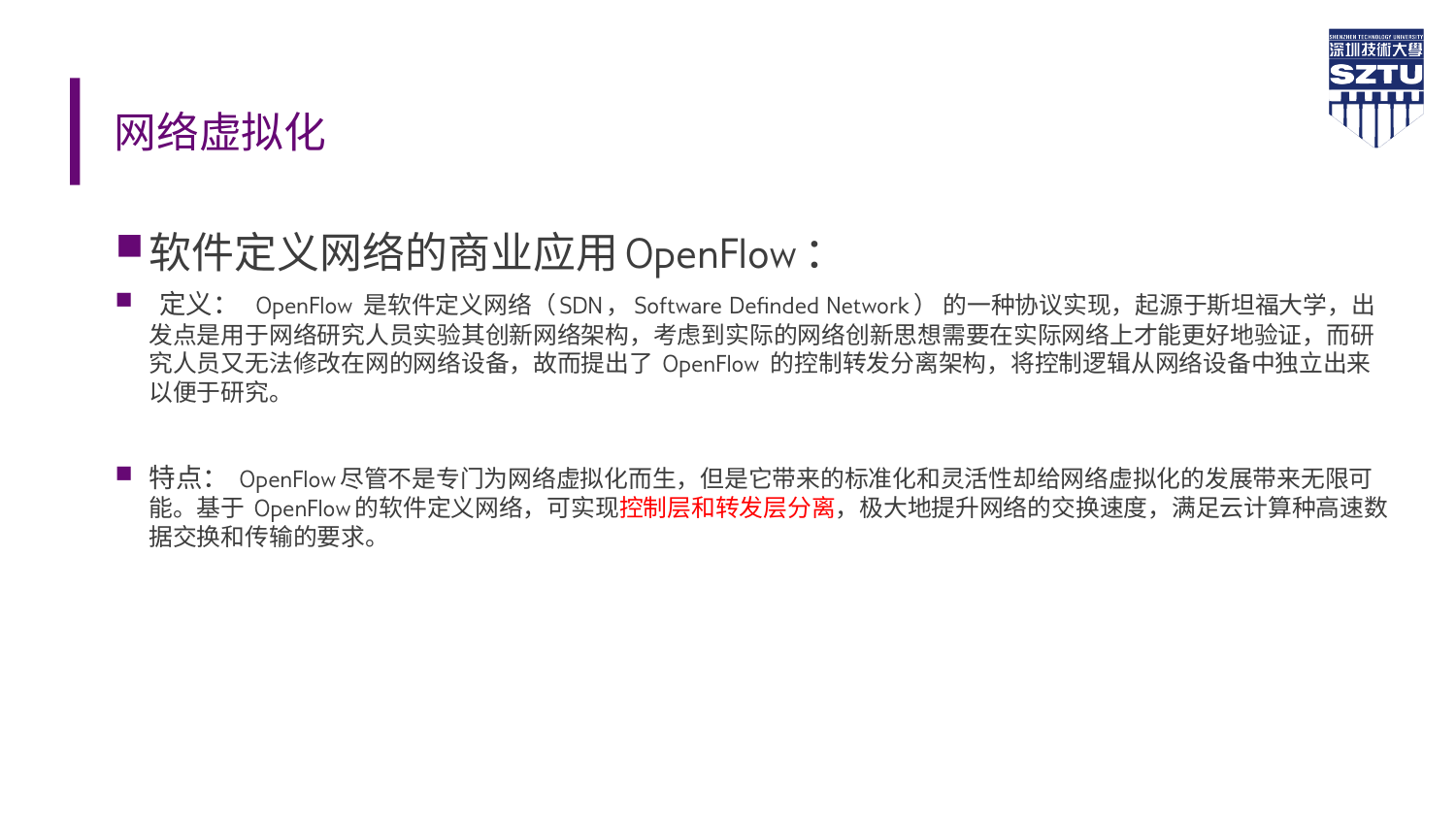

# 网络虚拟化
软件定义网络的商业应用OpenFlow：
 定义：  OpenFlow 是软件定义网络（SDN，Software Definded Network） 的一种协议实现，起源于斯坦福大学，出发点是用于网络研究人员实验其创新网络架构，考虑到实际的网络创新思想需要在实际网络上才能更好地验证，而研究人员又无法修改在网的网络设备，故而提出了 OpenFlow 的控制转发分离架构，将控制逻辑从网络设备中独立出来以便于研究。

特点： OpenFlow尽管不是专门为网络虚拟化而生，但是它带来的标准化和灵活性却给网络虚拟化的发展带来无限可能。基于 OpenFlow的软件定义网络，可实现控制层和转发层分离，极大地提升网络的交换速度，满足云计算种高速数据交换和传输的要求。